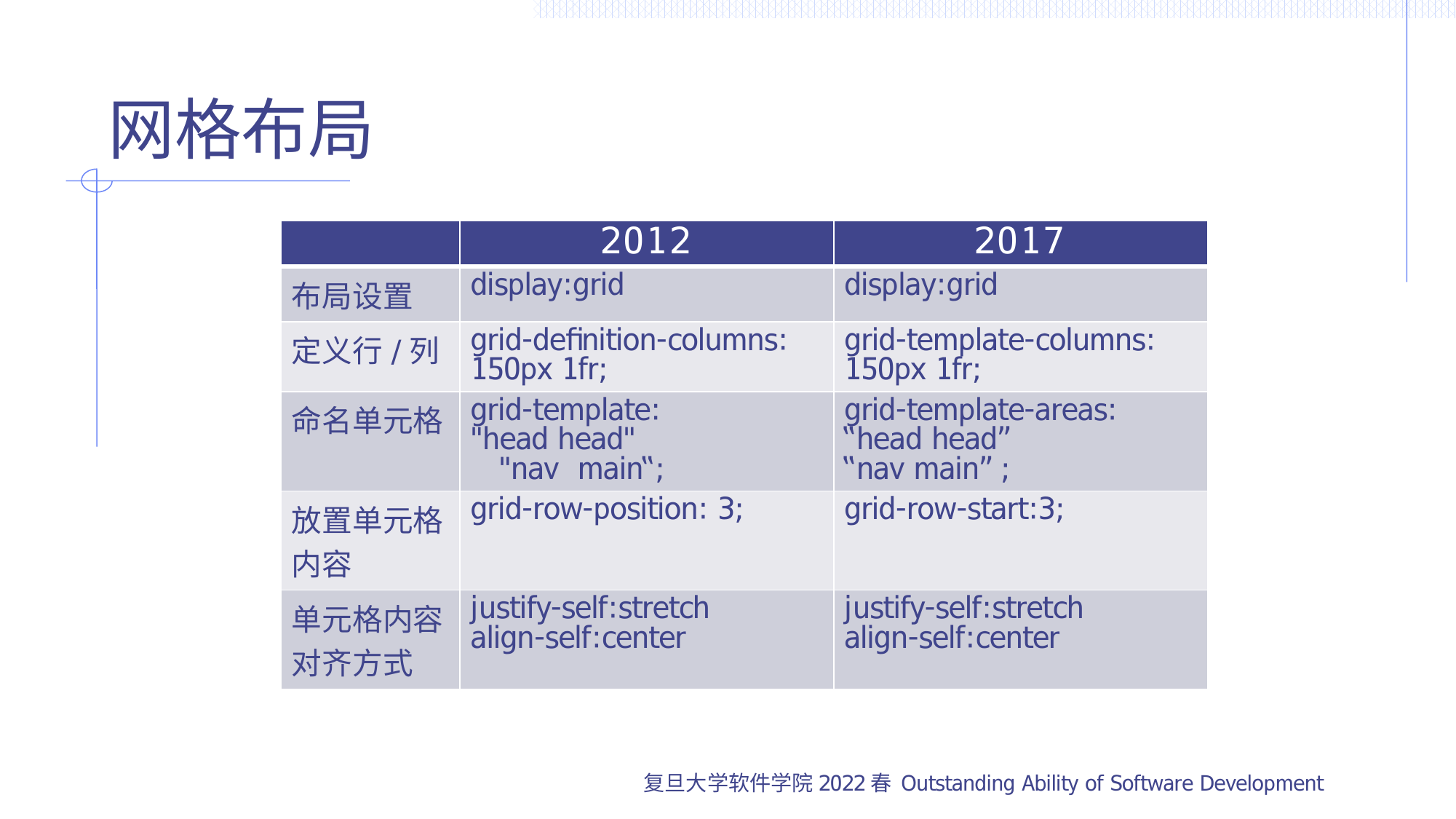

# 网格布局
|  | 2012 | 2017 |
| --- | --- | --- |
| 布局设置 | display:grid | display:grid |
| 定义行/列 | grid-definition-columns: 150px 1fr; | grid-template-columns: 150px 1fr; |
| 命名单元格 | grid-template: "head head" "nav main“; | grid-template-areas: “head head” “nav main” ; |
| 放置单元格内容 | grid-row-position: 3; | grid-row-start:3; |
| 单元格内容对齐方式 | justify-self:stretch align-self:center | justify-self:stretch align-self:center |